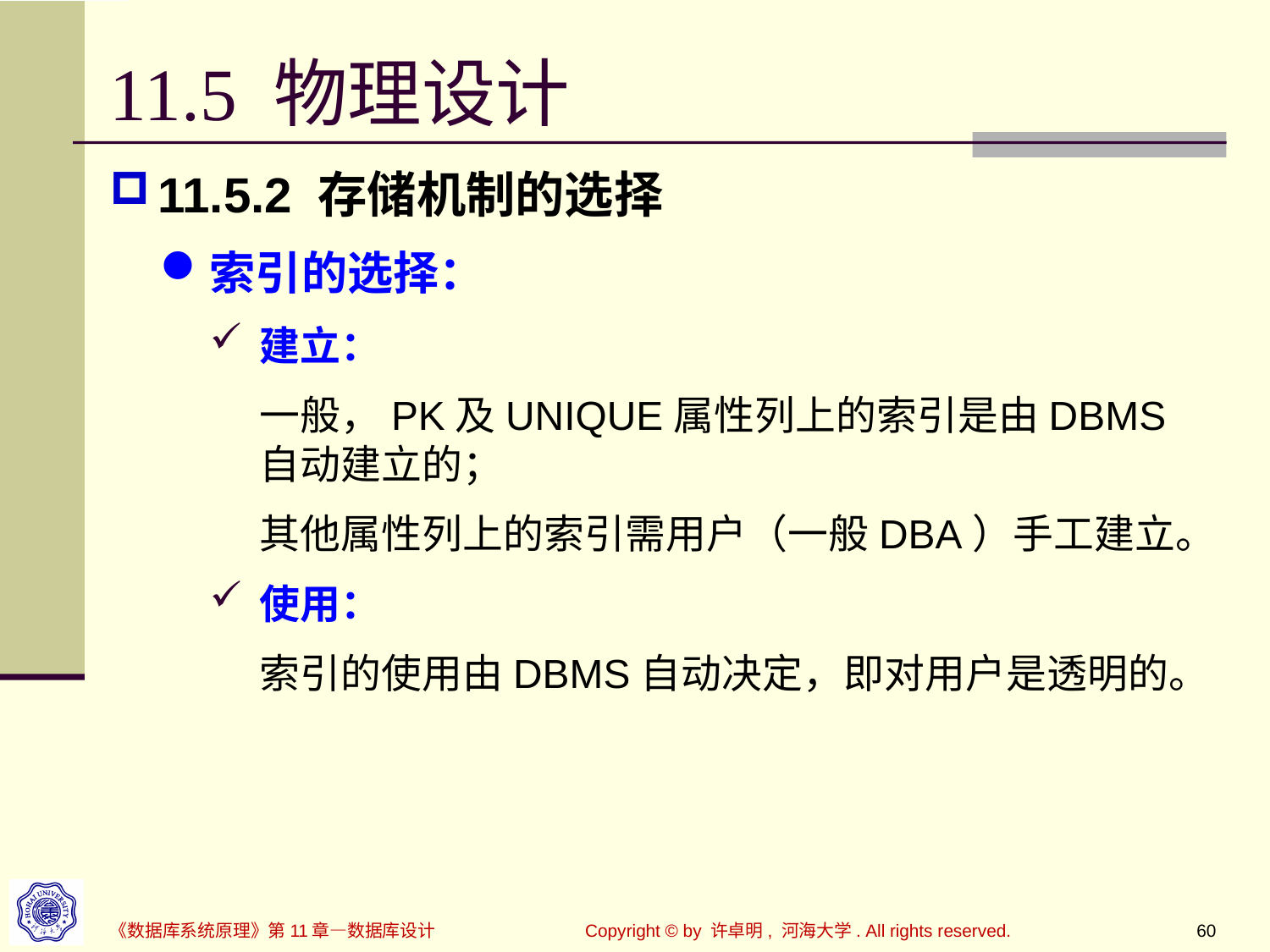

# 11.5 物理设计
11.5.2 存储机制的选择
索引的选择：
建立：
一般，PK及UNIQUE属性列上的索引是由DBMS自动建立的；
其他属性列上的索引需用户（一般DBA）手工建立。
使用：
索引的使用由DBMS自动决定，即对用户是透明的。
Copyright © by 许卓明, 河海大学. All rights reserved.
60
《数据库系统原理》第11章—数据库设计